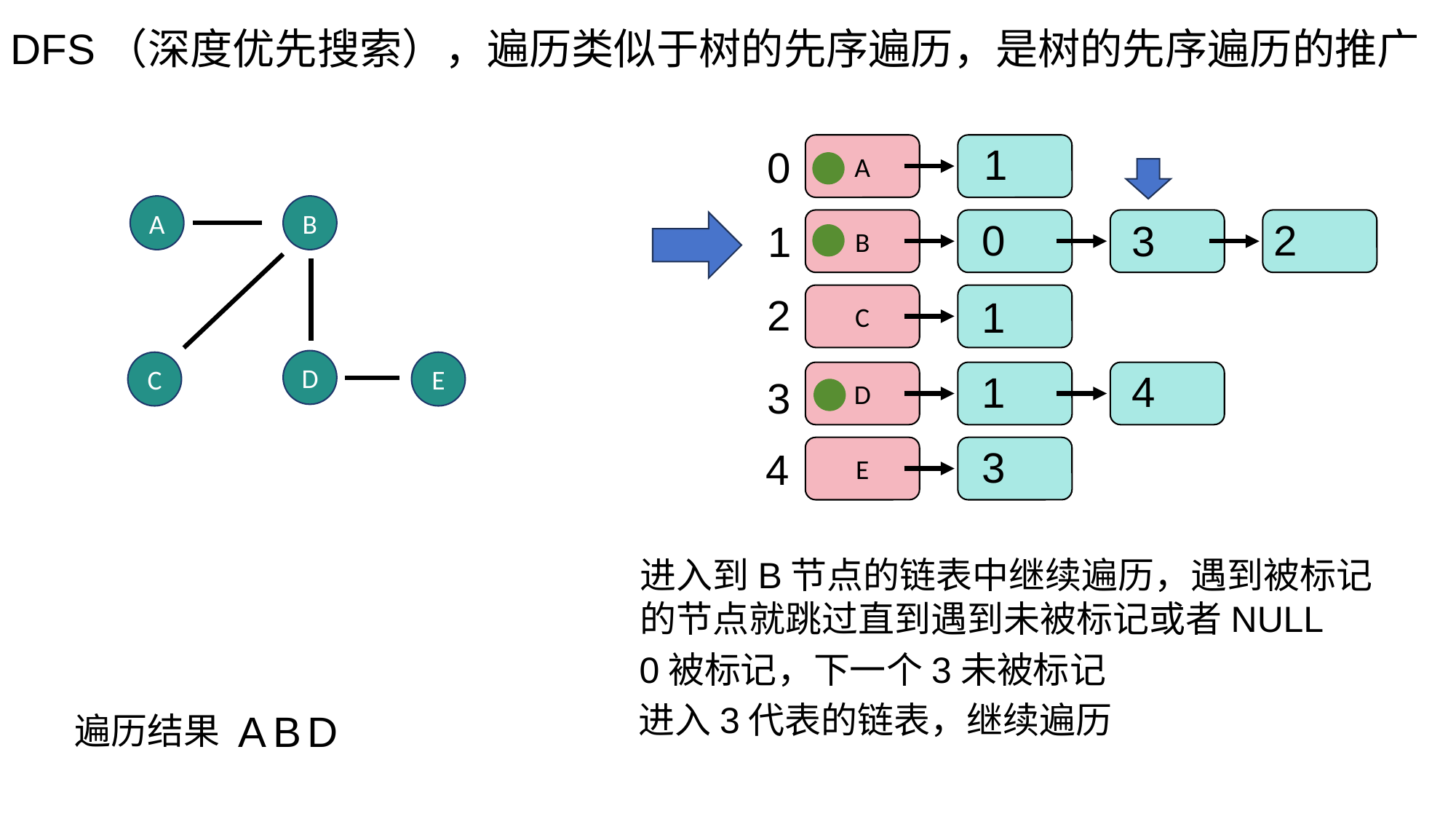

DFS（深度优先搜索），遍历类似于树的先序遍历，是树的先序遍历的推广
1
0
A

A
B

0
2
3
1
B

2
C

1
D
C
E
4
1
D

3

3
4
E

进入到B节点的链表中继续遍历，遇到被标记的节点就跳过直到遇到未被标记或者NULL
0被标记，下一个3未被标记
进入3代表的链表，继续遍历
A
B
D
遍历结果